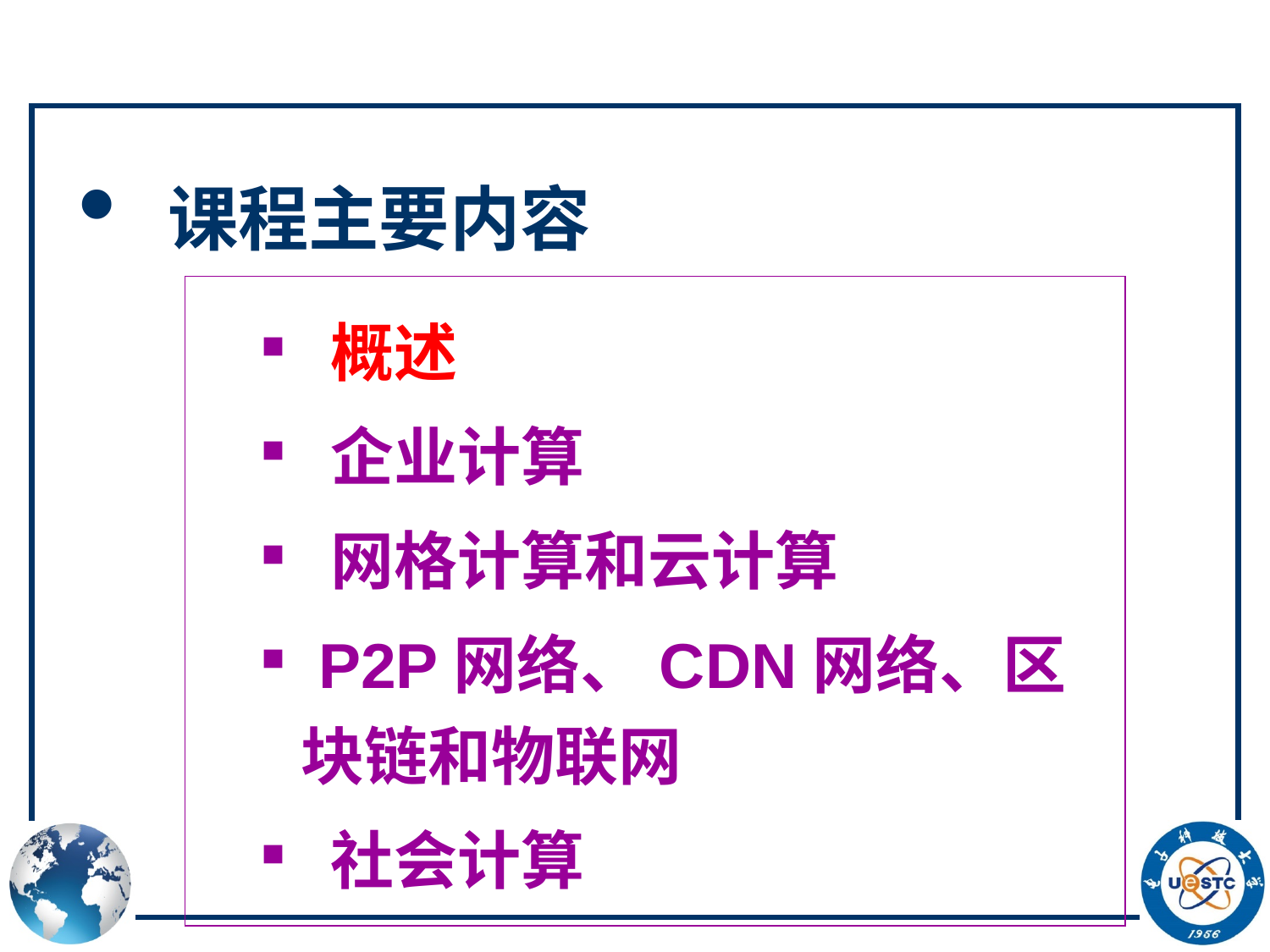

课程主要内容
 概述
 企业计算
 网格计算和云计算
 P2P网络、CDN网络、区块链和物联网
 社会计算